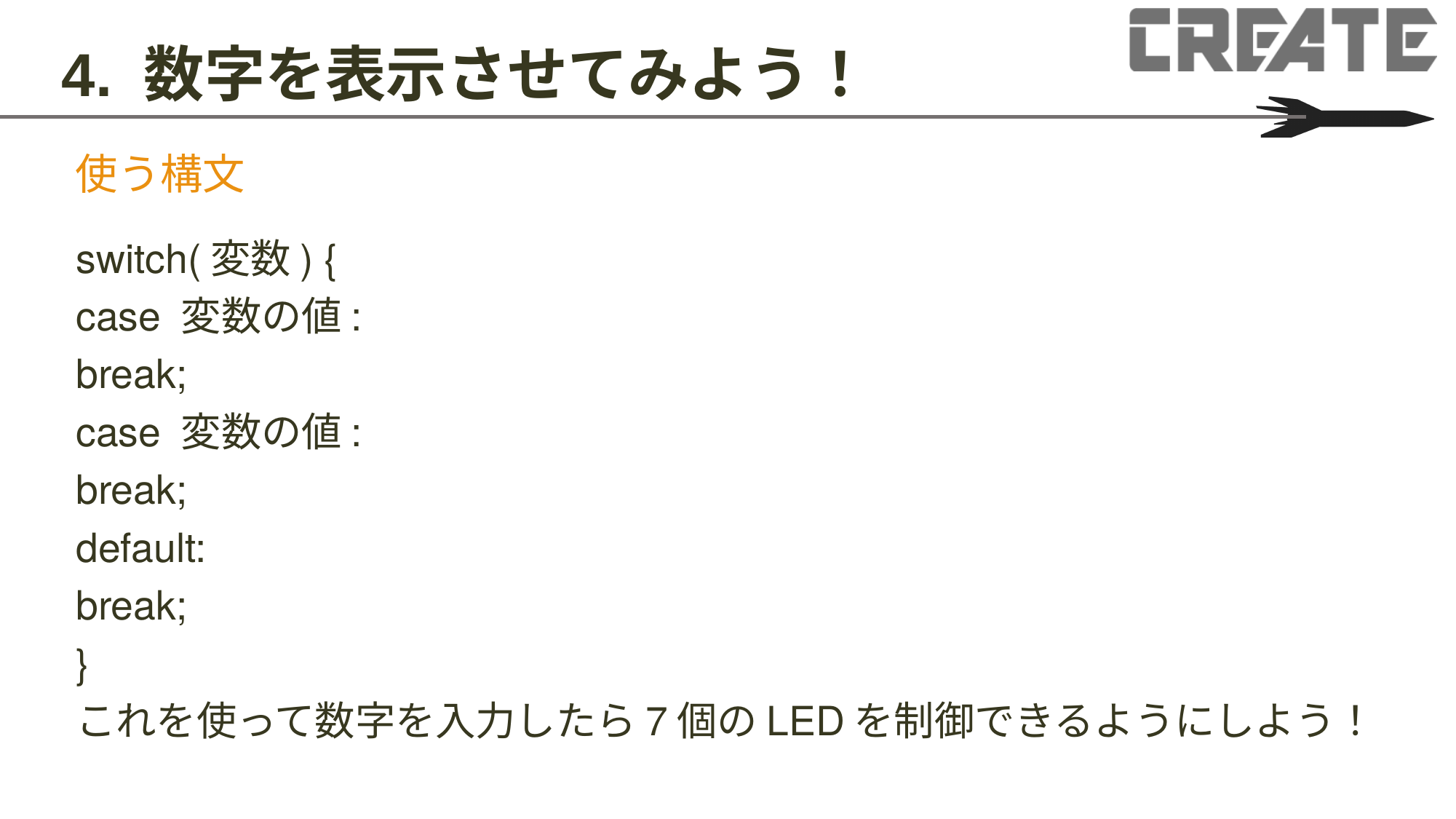

# 4. 数字を表示させてみよう！
使う構文
switch(変数) {
	case 変数の値:
	break;
	case 変数の値:
	break;
	default:
	break;
}
これを使って数字を入力したら7個のLEDを制御できるようにしよう！